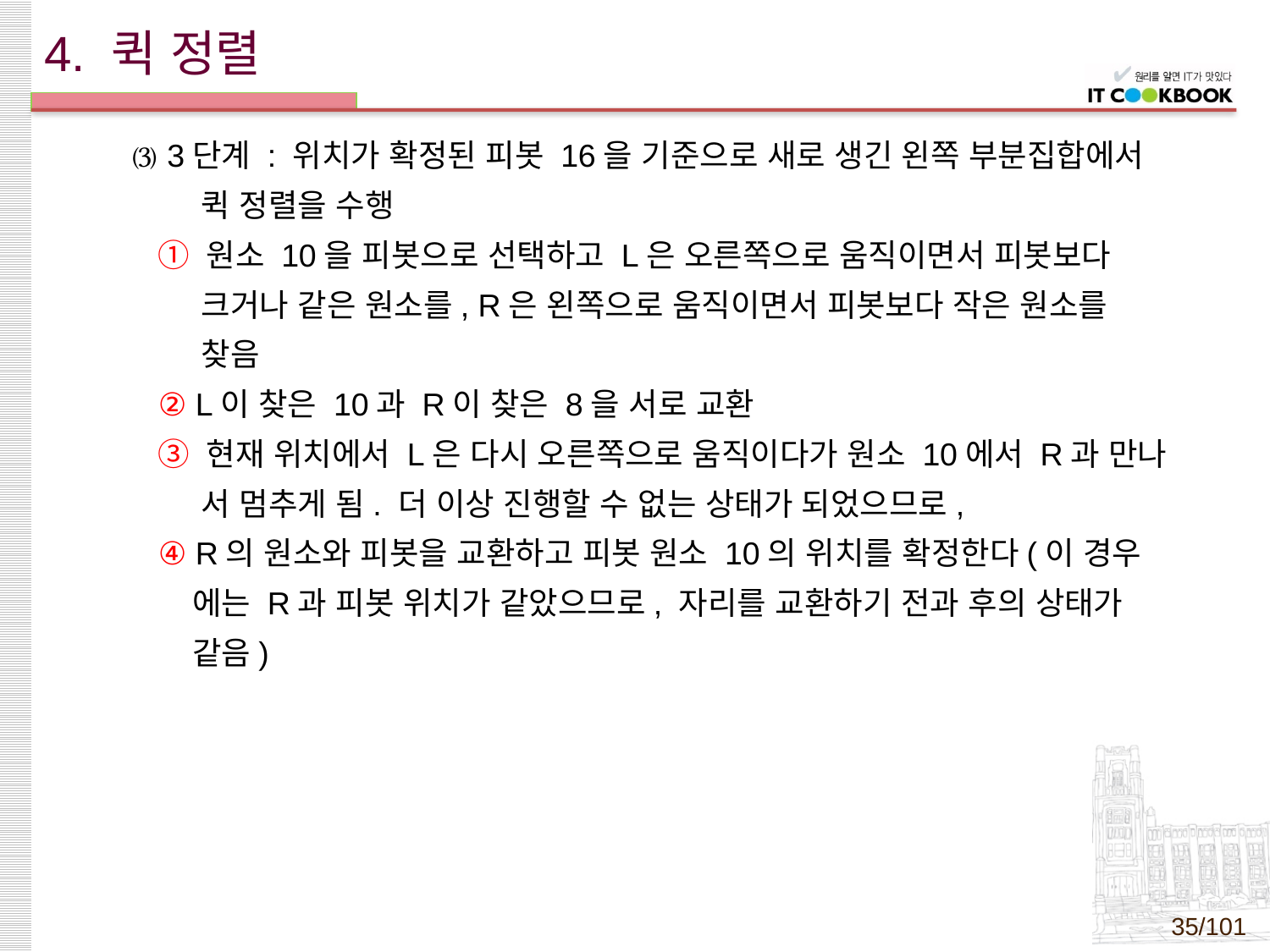

# 4. 퀵 정렬
⑶ 3단계 : 위치가 확정된 피봇 16을 기준으로 새로 생긴 왼쪽 부분집합에서
       퀵 정렬을 수행
   ① 원소 10을 피봇으로 선택하고 L은 오른쪽으로 움직이면서 피봇보다
       크거나 같은 원소를, R은 왼쪽으로 움직이면서 피봇보다 작은 원소를
       찾음
   ② L이 찾은 10과 R이 찾은 8을 서로 교환
   ③ 현재 위치에서 L은 다시 오른쪽으로 움직이다가 원소 10에서 R과 만나
       서 멈추게 됨. 더 이상 진행할 수 없는 상태가 되었으므로,
   ④ R의 원소와 피봇을 교환하고 피봇 원소 10의 위치를 확정한다(이 경우
      에는 R과 피봇 위치가 같았으므로, 자리를 교환하기 전과 후의 상태가
      같음)